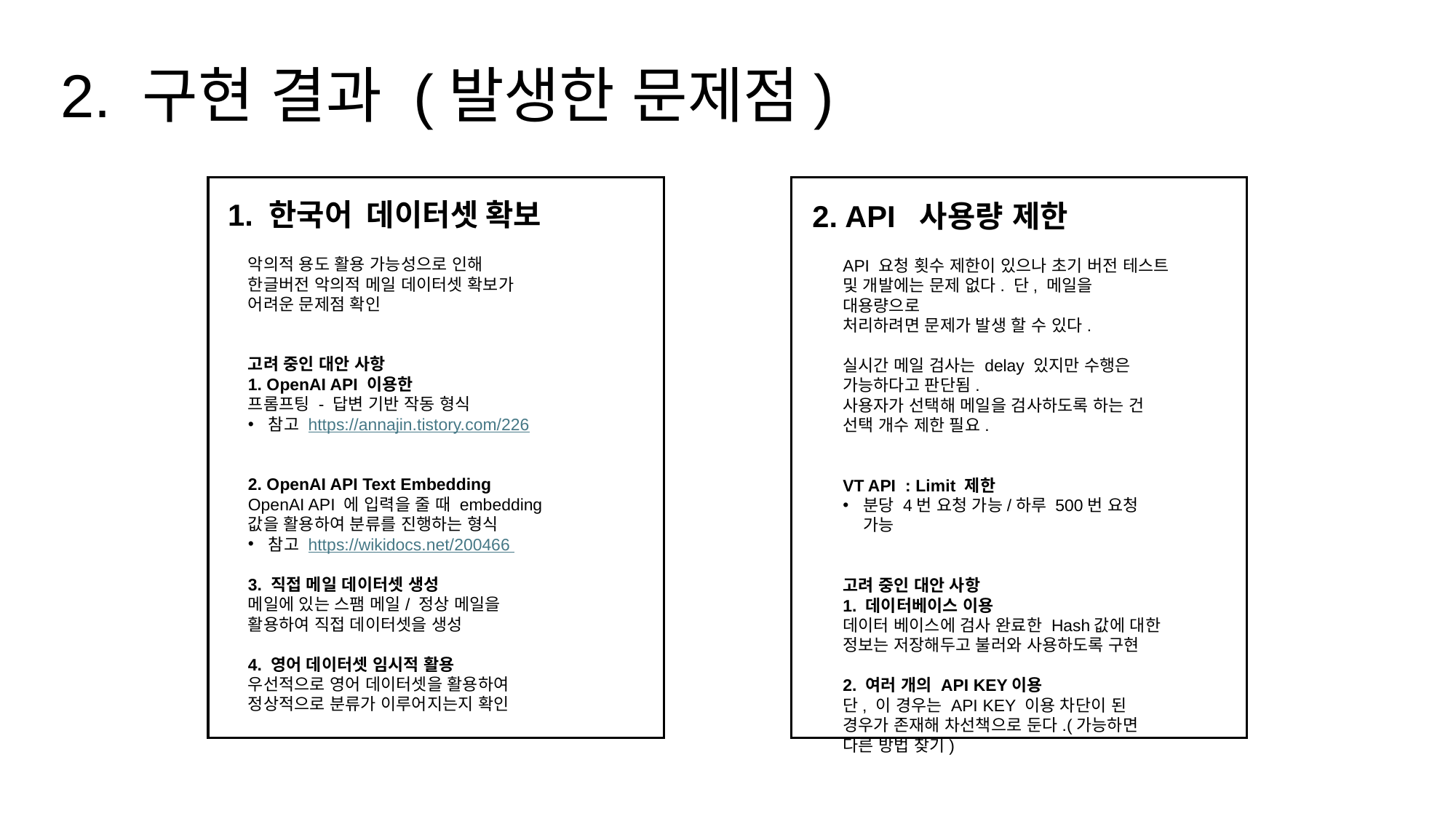

2. 구현 결과 (발생한 문제점)

1. 한국어  데이터셋 확보
2. API  사용량 제한
악의적 용도 활용 가능성으로 인해
한글버전 악의적 메일 데이터셋 확보가 어려운 문제점 확인

고려 중인 대안 사항
1. OpenAI API 이용한
프롬프팅 - 답변 기반 작동 형식
참고 https://annajin.tistory.com/226
​

2. OpenAI API Text Embedding
OpenAI API 에 입력을 줄 때 embedding값을 활용하여 분류를 진행하는 형식
참고 https://wikidocs.net/200466

3. 직접 메일 데이터셋 생성
메일에 있는 스팸 메일/ 정상 메일을
활용하여 직접 데이터셋을 생성

4. 영어 데이터셋 임시적 활용
우선적으로 영어 데이터셋을 활용하여
정상적으로 분류가 이루어지는지 확인
API 요청 횟수 제한이 있으나 초기 버전 테스트 및 개발에는 문제 없다. 단, 메일을 대용량으로
처리하려면 문제가 발생 할 수 있다.

실시간 메일 검사는 delay 있지만 수행은
가능하다고 판단됨.
사용자가 선택해 메일을 검사하도록 하는 건
선택 개수 제한 필요.

VT API  : Limit 제한
분당 4번 요청 가능/하루 500번 요청 가능

고려 중인 대안 사항
1. 데이터베이스 이용
데이터 베이스에 검사 완료한 Hash값에 대한
정보는 저장해두고 불러와 사용하도록 구현

2. 여러 개의 API KEY이용
단, 이 경우는 API KEY 이용 차단이 된 경우가 존재해 차선책으로 둔다.(가능하면 다른 방법 찾기)